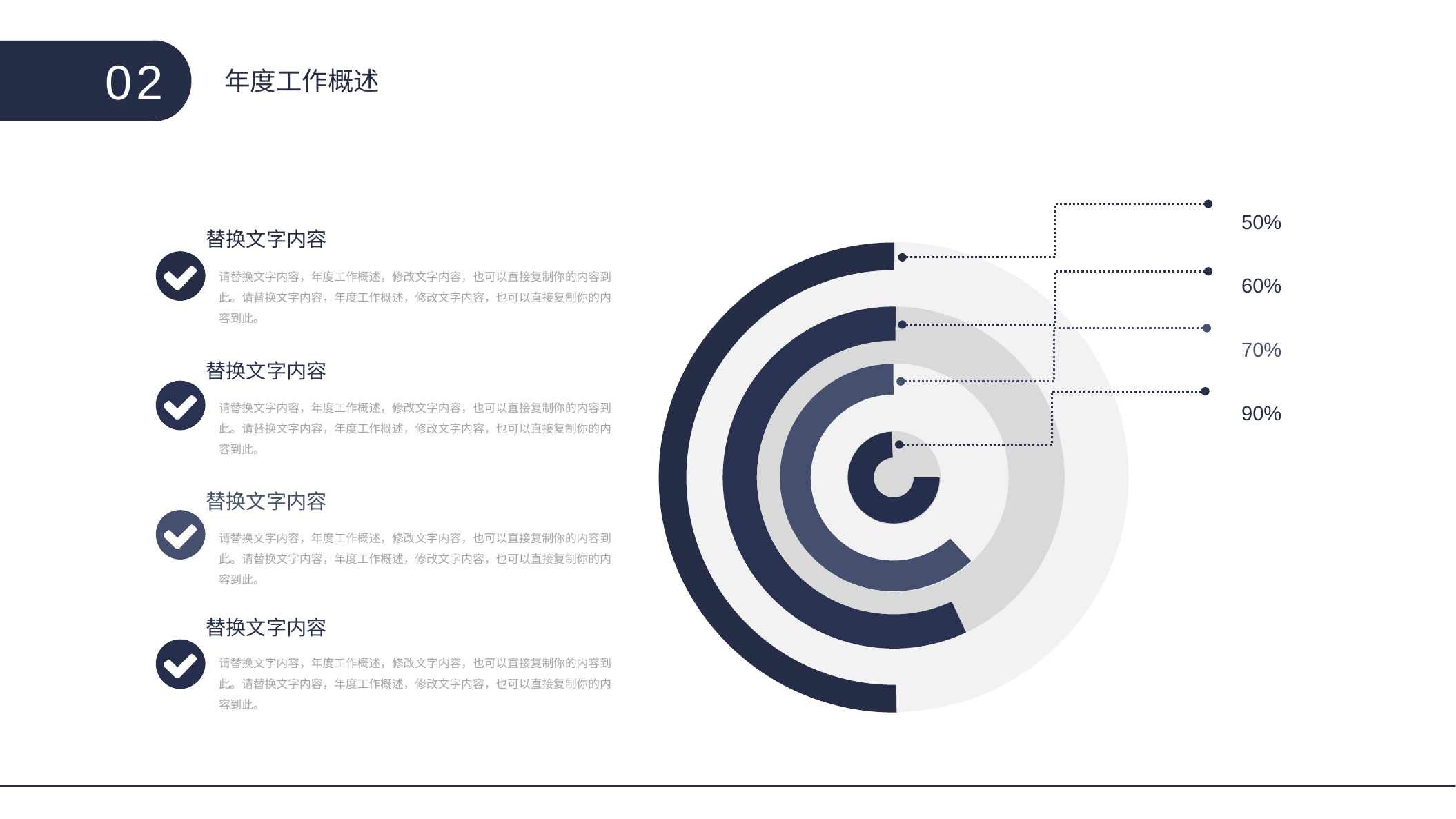

02
年度工作概述
50%
替换文字内容
请替换文字内容，年度工作概述，修改文字内容，也可以直接复制你的内容到此。请替换文字内容，年度工作概述，修改文字内容，也可以直接复制你的内容到此。

60%

70%
替换文字内容
请替换文字内容，年度工作概述，修改文字内容，也可以直接复制你的内容到此。请替换文字内容，年度工作概述，修改文字内容，也可以直接复制你的内容到此。

90%

替换文字内容
请替换文字内容，年度工作概述，修改文字内容，也可以直接复制你的内容到此。请替换文字内容，年度工作概述，修改文字内容，也可以直接复制你的内容到此。

替换文字内容
请替换文字内容，年度工作概述，修改文字内容，也可以直接复制你的内容到此。请替换文字内容，年度工作概述，修改文字内容，也可以直接复制你的内容到此。